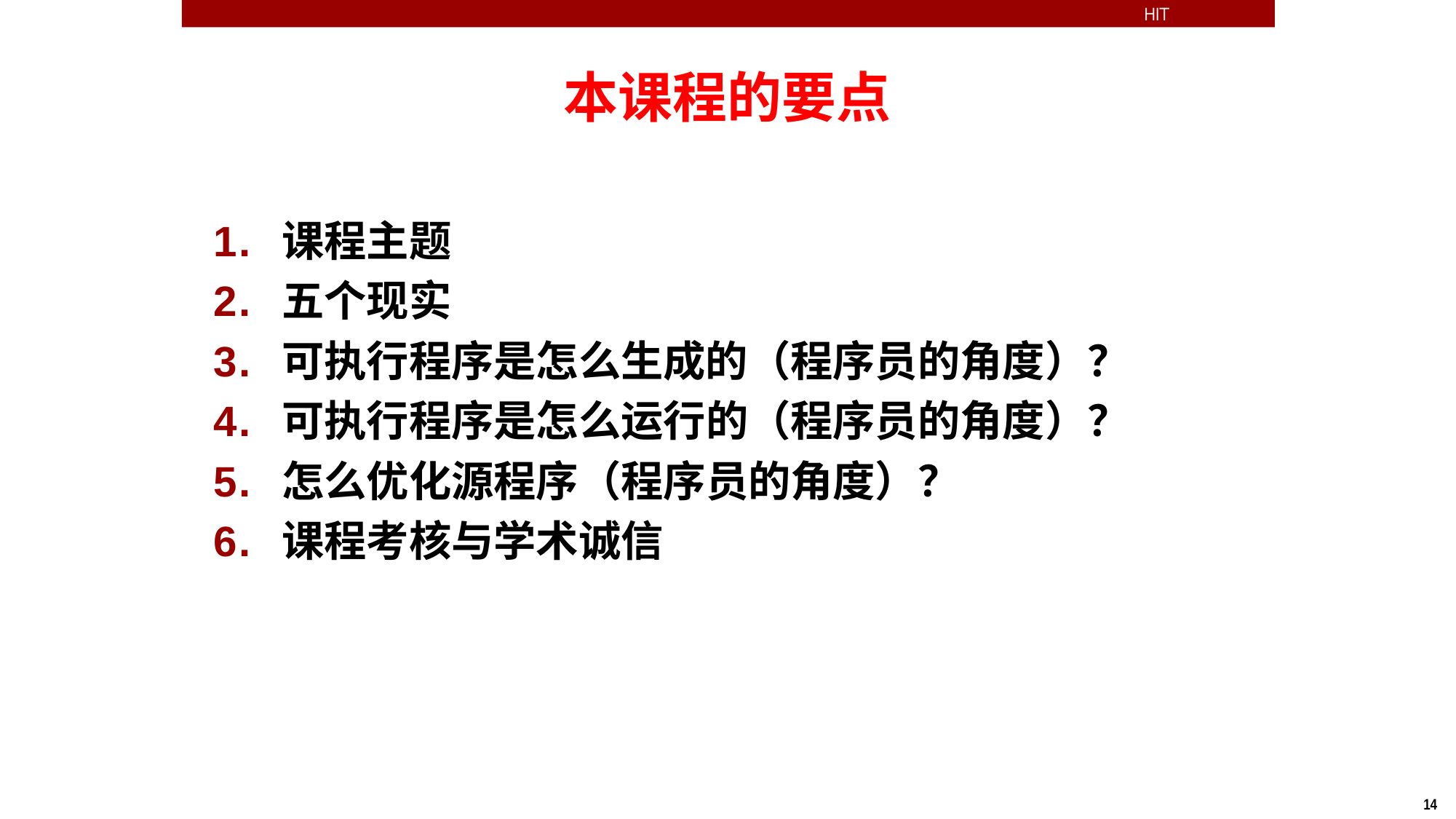

HIT
# 本课程的要点
课程主题
五个现实
可执行程序是怎么生成的（程序员的角度）？
可执行程序是怎么运行的（程序员的角度）？
怎么优化源程序（程序员的角度）？
课程考核与学术诚信